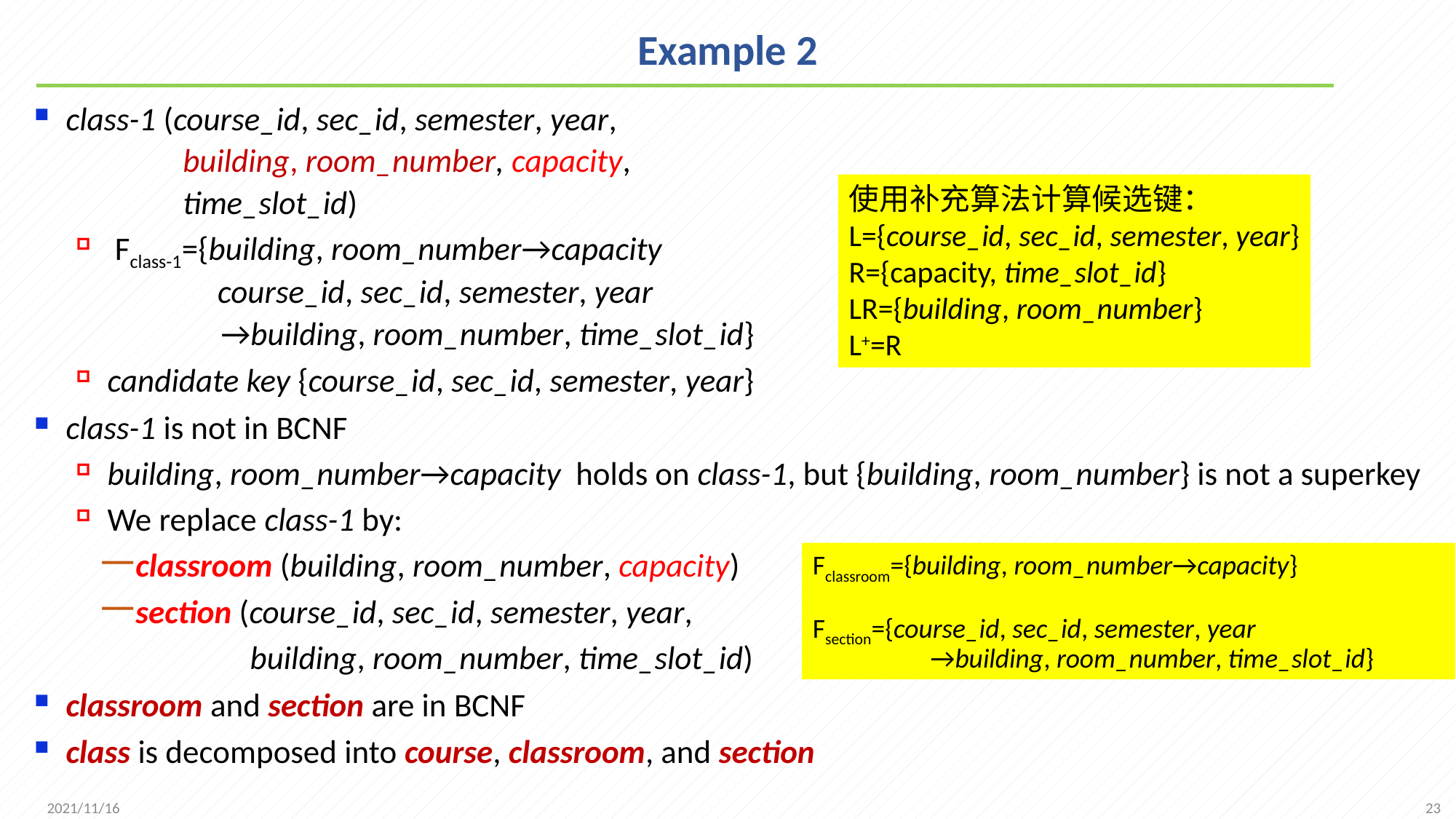

# Example 2
class-1 (course_id, sec_id, semester, year,
        building, room_number, capacity,
        time_slot_id)
 Fclass-1={building, room_number→capacity
                   course_id, sec_id, semester, year
                   →building, room_number, time_slot_id}
candidate key {course_id, sec_id, semester, year}
class-1 is not in BCNF
building, room_number→capacity  holds on class-1, but {building, room_number} is not a superkey
We replace class-1 by:
classroom (building, room_number, capacity)
section (course_id, sec_id, semester, year,
                 building, room_number, time_slot_id)
classroom and section are in BCNF
class is decomposed into course, classroom, and section

使用补充算法计算候选键：
L={course_id, sec_id, semester, year}
R={capacity, time_slot_id}
LR={building, room_number}
L+=R
Fclassroom={building, room_number→capacity}

Fsection={course_id, sec_id, semester, year
                   →building, room_number, time_slot_id}
23
2021/11/16